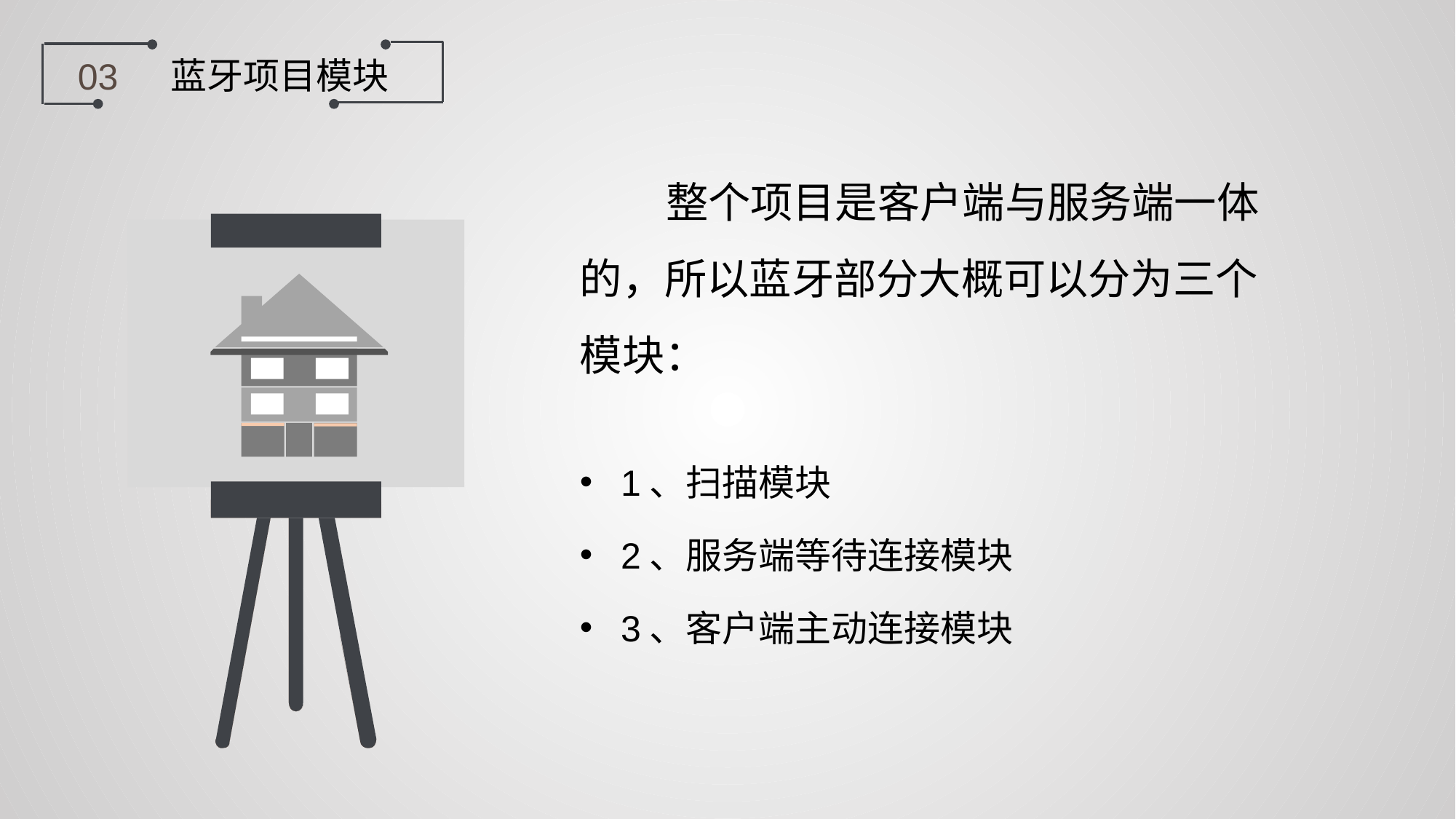

蓝牙项目模块
03

        整个项目是客户端与服务端一体的，所以蓝牙部分大概可以分为三个模块：

1、扫描模块
2、服务端等待连接模块
3、客户端主动连接模块